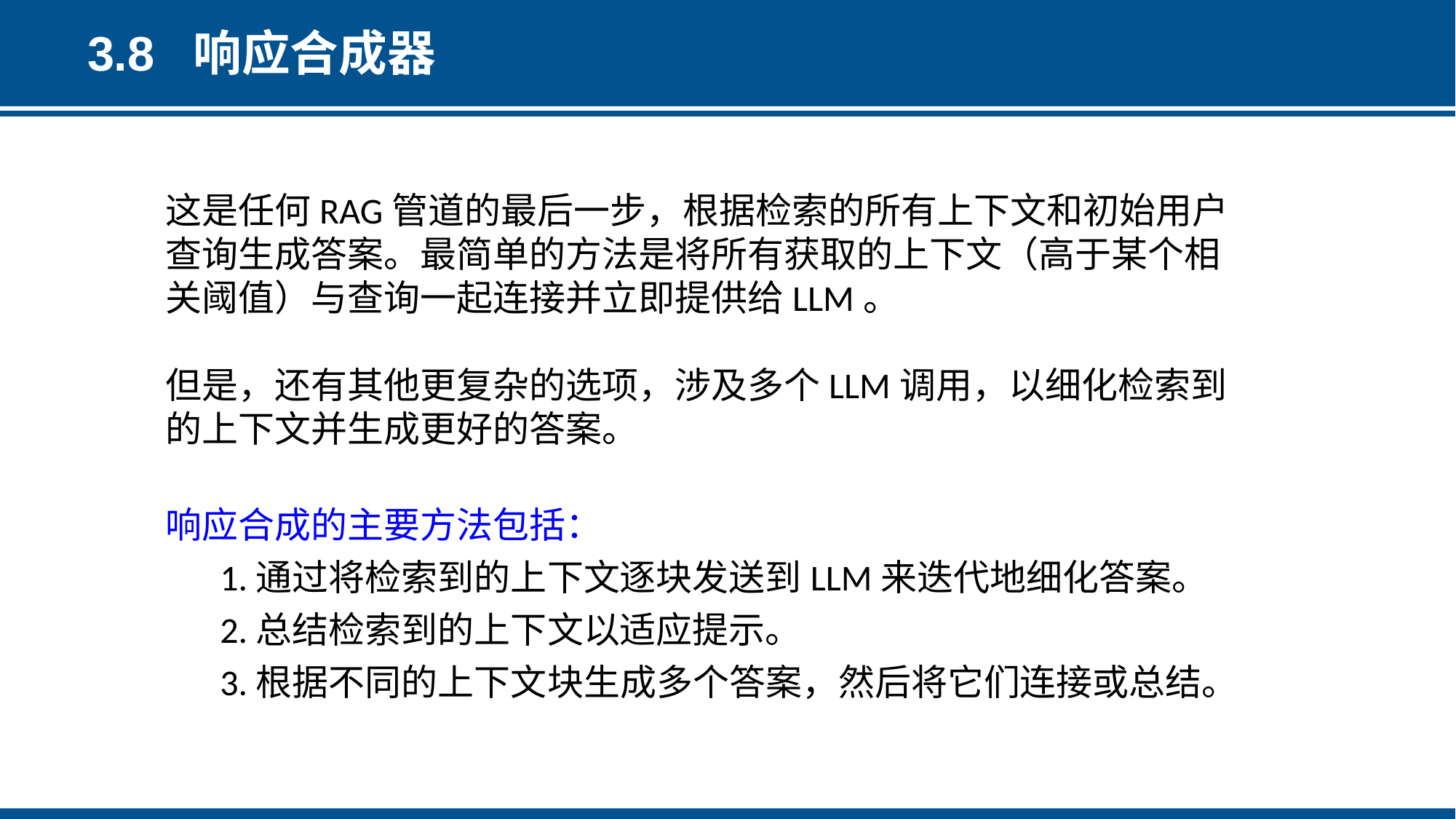

# 3.8  响应合成器

这是任何RAG管道的最后一步，根据检索的所有上下文和初始用户查询生成答案。最简单的方法是将所有获取的上下文（高于某个相关阈值）与查询一起连接并立即提供给LLM。

但是，还有其他更复杂的选项，涉及多个LLM调用，以细化检索到的上下文并生成更好的答案。

响应合成的主要方法包括：
1.通过将检索到的上下文逐块发送到LLM来迭代地细化答案。
2.总结检索到的上下文以适应提示。
3.根据不同的上下文块生成多个答案，然后将它们连接或总结。